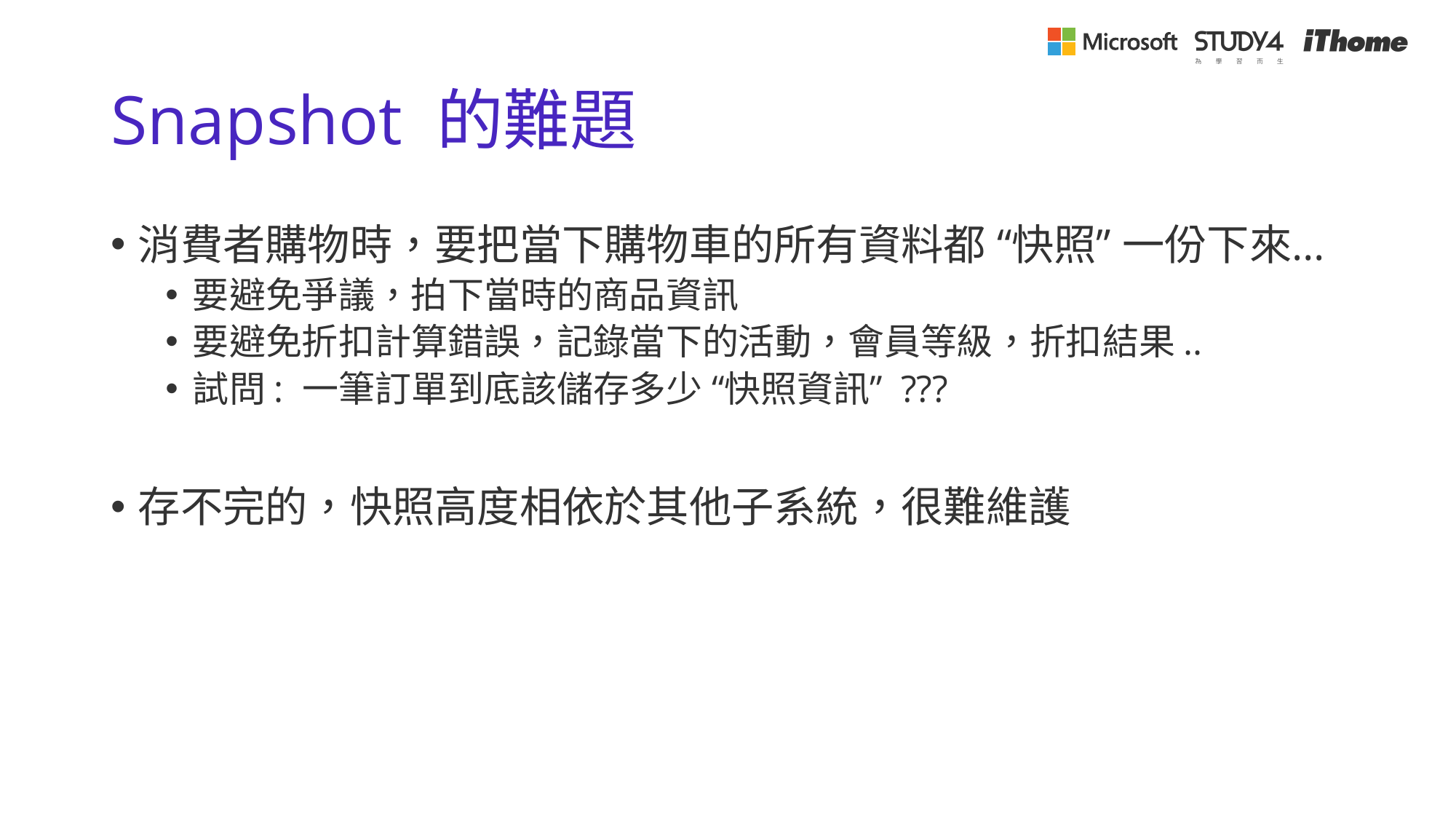

# Snapshot 的難題
消費者購物時，要把當下購物車的所有資料都 “快照” 一份下來…
要避免爭議，拍下當時的商品資訊
要避免折扣計算錯誤，記錄當下的活動，會員等級，折扣結果..
試問: 一筆訂單到底該儲存多少 “快照資訊” ???

存不完的，快照高度相依於其他子系統，很難維護